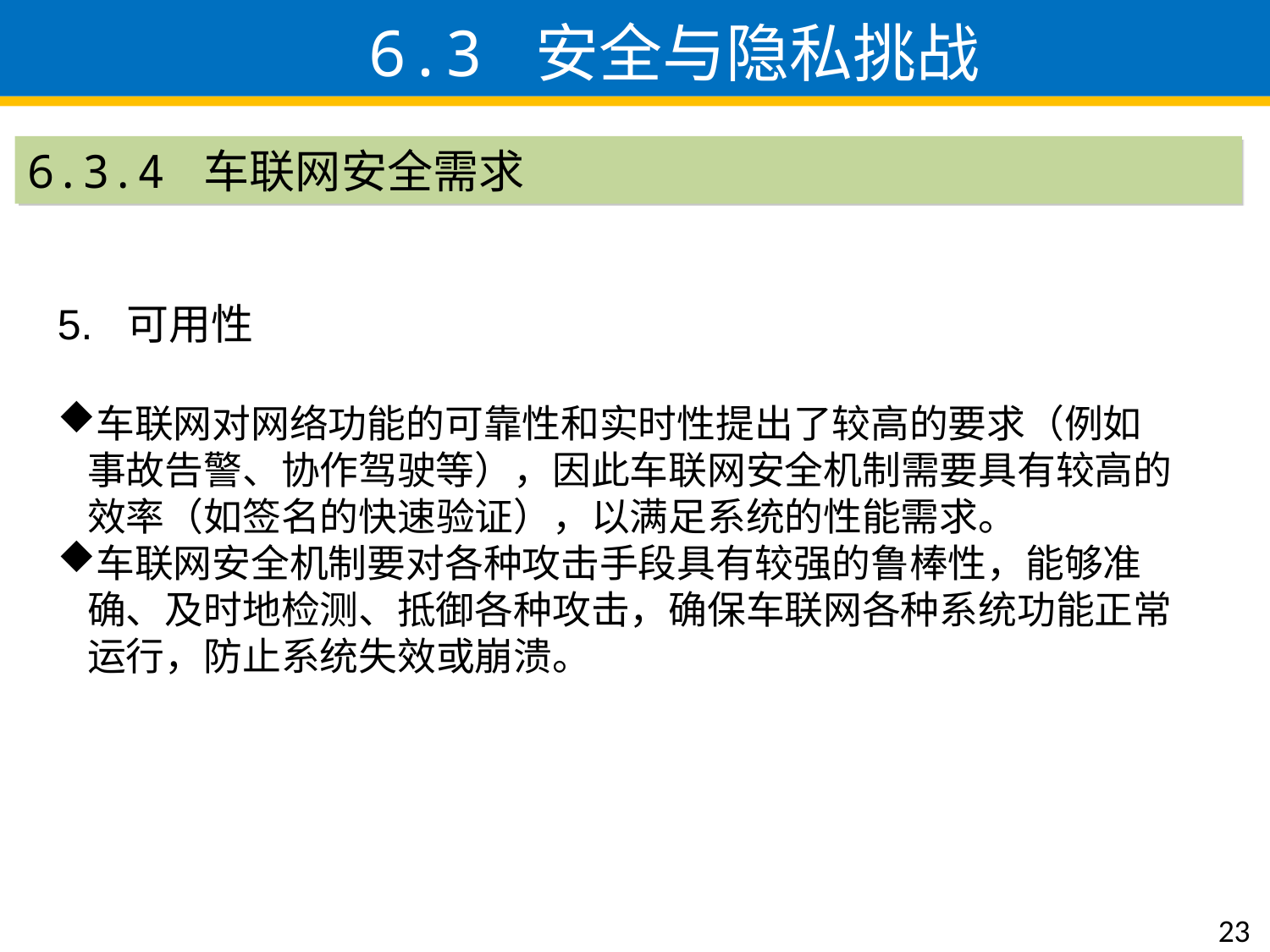

6.3 安全与隐私挑战
6.3.4 车联网安全需求

5.  可用性

车联网对网络功能的可靠性和实时性提出了较高的要求（例如事故告警、协作驾驶等），因此车联网安全机制需要具有较高的效率（如签名的快速验证），以满足系统的性能需求。
车联网安全机制要对各种攻击手段具有较强的鲁棒性，能够准确、及时地检测、抵御各种攻击，确保车联网各种系统功能正常运行，防止系统失效或崩溃。
23